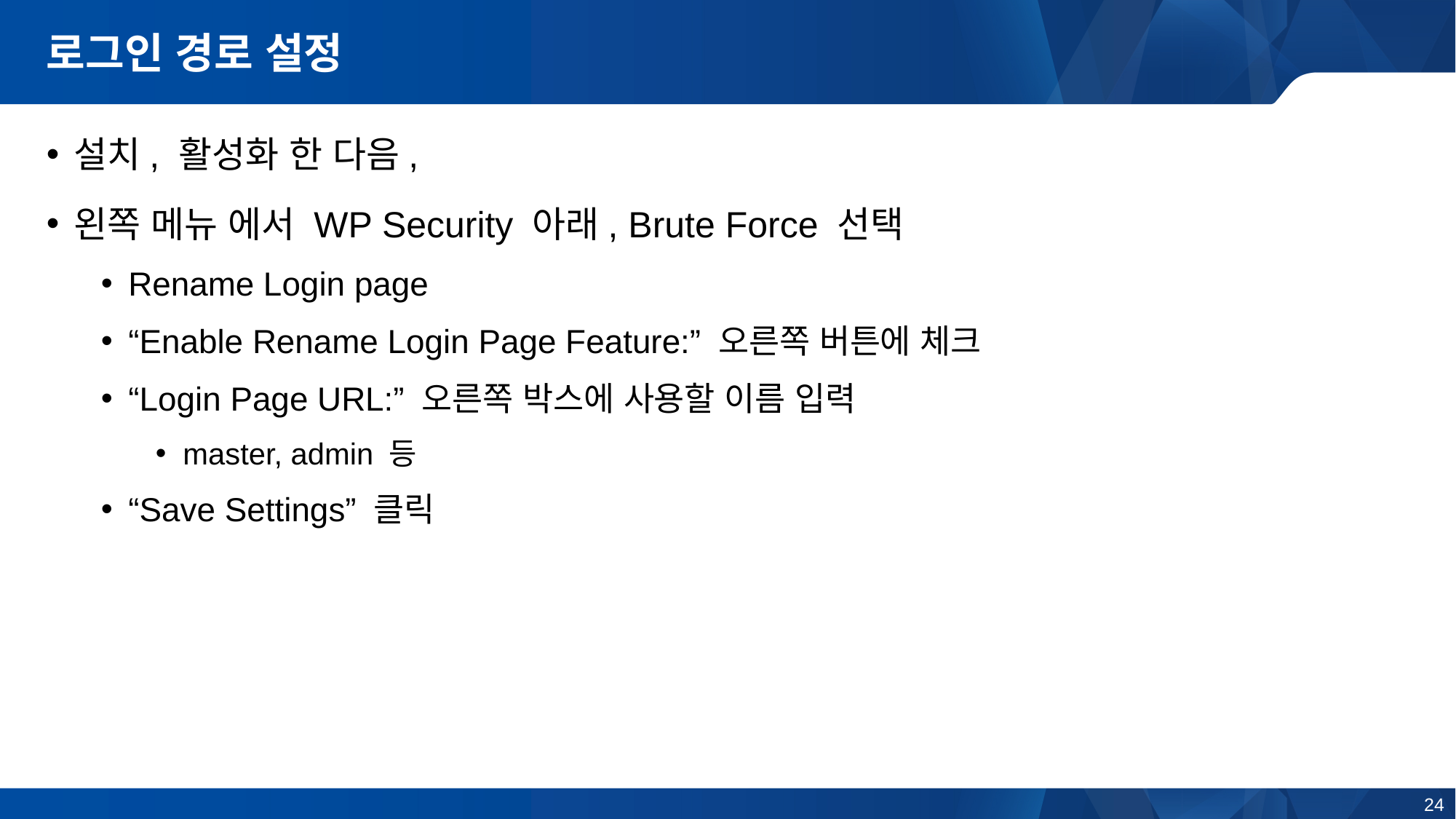

# 로그인 경로 설정
설치, 활성화 한 다음,
왼쪽 메뉴 에서 WP Security 아래, Brute Force 선택
Rename Login page
“Enable Rename Login Page Feature:” 오른쪽 버튼에 체크
“Login Page URL:” 오른쪽 박스에 사용할 이름 입력
master, admin 등
“Save Settings” 클릭
24